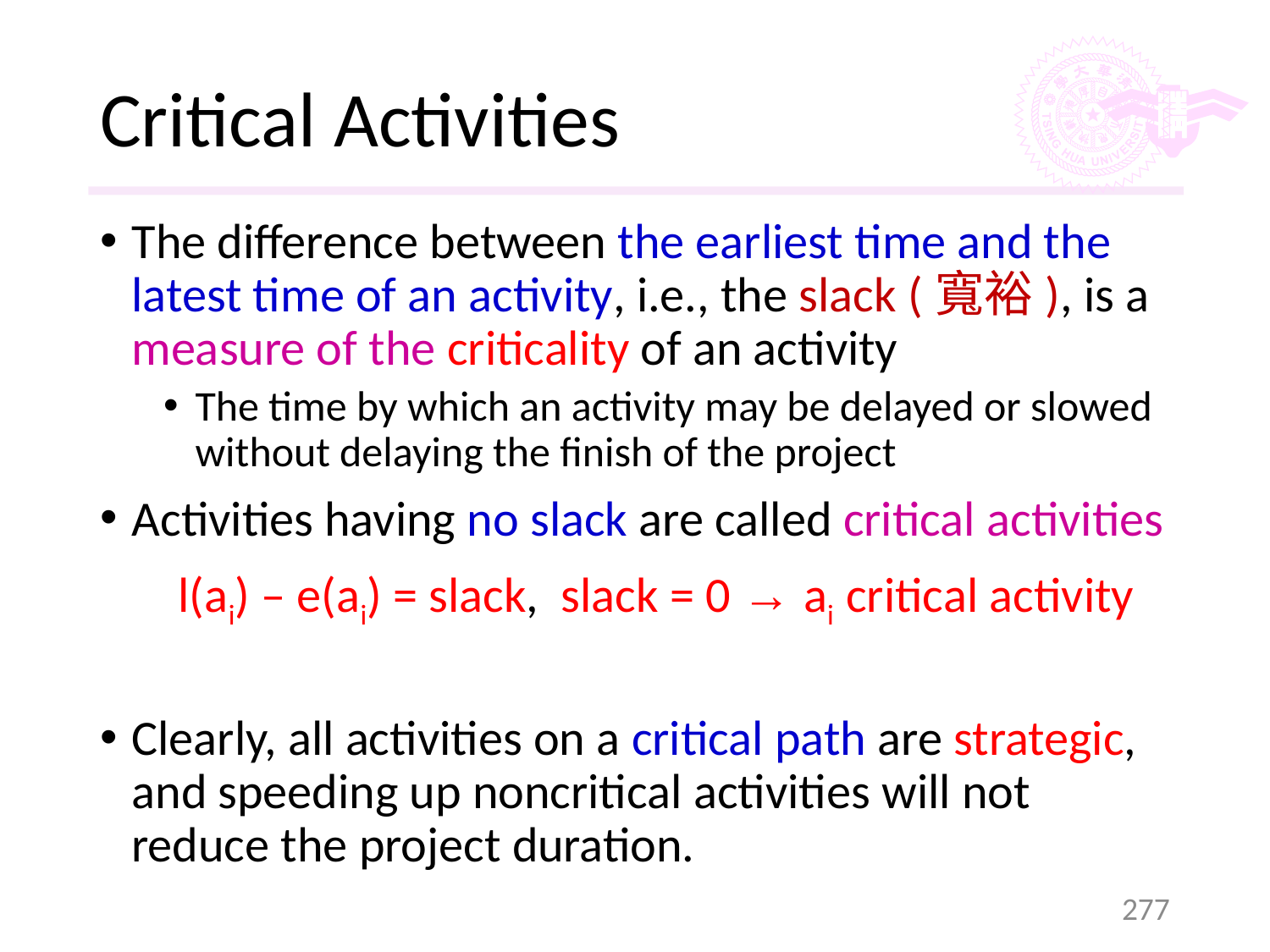

# Critical Activities
The difference between the earliest time and the latest time of an activity, i.e., the slack (寬裕), is a measure of the criticality of an activity
The time by which an activity may be delayed or slowed without delaying the finish of the project
Activities having no slack are called critical activities
       l(ai) – e(ai) = slack,  slack = 0 → ai critical activity

Clearly, all activities on a critical path are strategic, and speeding up noncritical activities will not reduce the project duration.

277